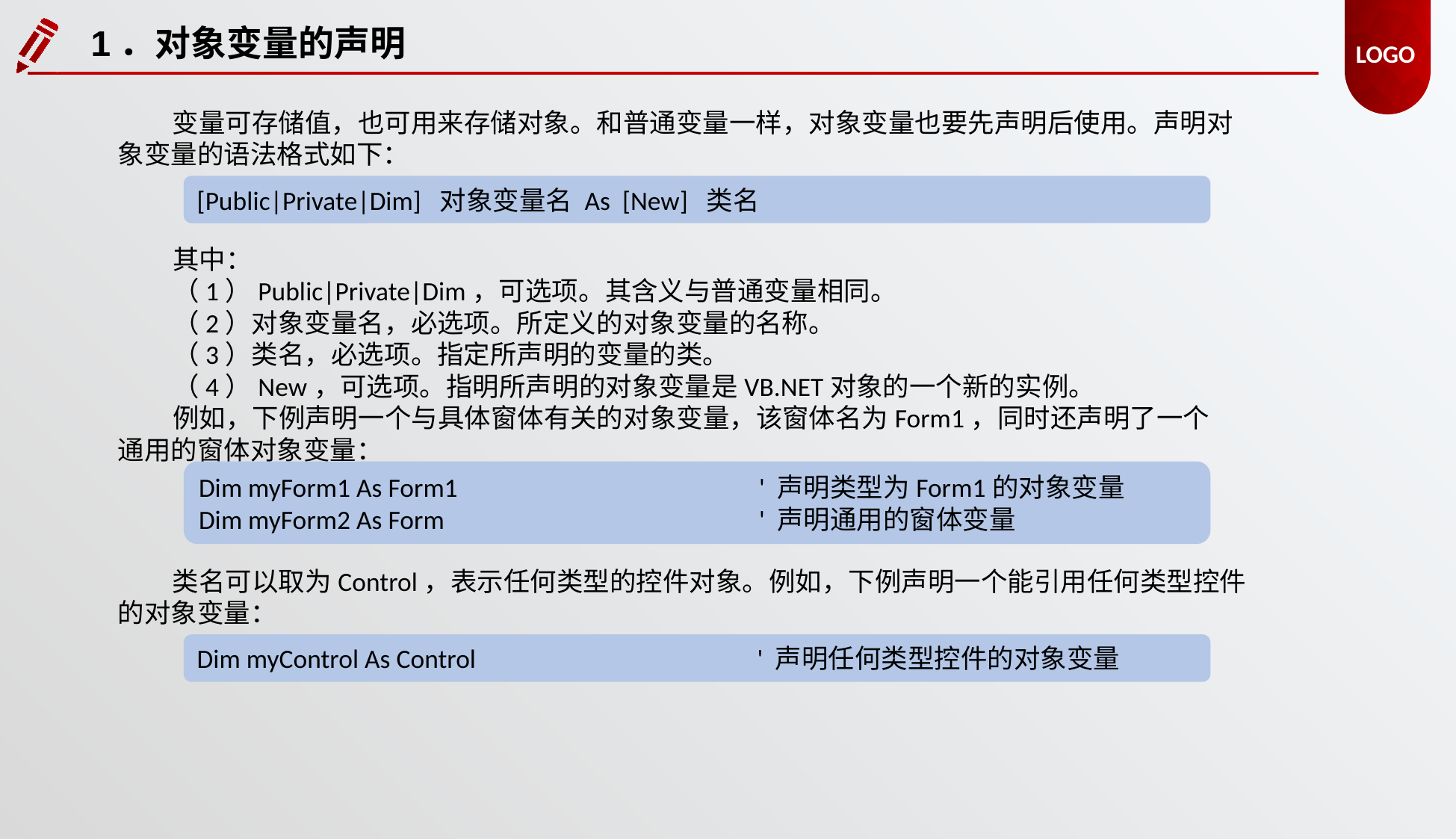

1．对象变量的声明
变量可存储值，也可用来存储对象。和普通变量一样，对象变量也要先声明后使用。声明对象变量的语法格式如下：
[Public|Private|Dim]  对象变量名 As  [New]  类名
其中：
（1）Public|Private|Dim，可选项。其含义与普通变量相同。
（2）对象变量名，必选项。所定义的对象变量的名称。
（3）类名，必选项。指定所声明的变量的类。
（4）New，可选项。指明所声明的对象变量是VB.NET对象的一个新的实例。
例如，下例声明一个与具体窗体有关的对象变量，该窗体名为Form1，同时还声明了一个通用的窗体对象变量：
Dim myForm1 As Form1			' 声明类型为Form1的对象变量
Dim myForm2 As Form			' 声明通用的窗体变量
类名可以取为Control，表示任何类型的控件对象。例如，下例声明一个能引用任何类型控件的对象变量：
Dim myControl As Control			' 声明任何类型控件的对象变量